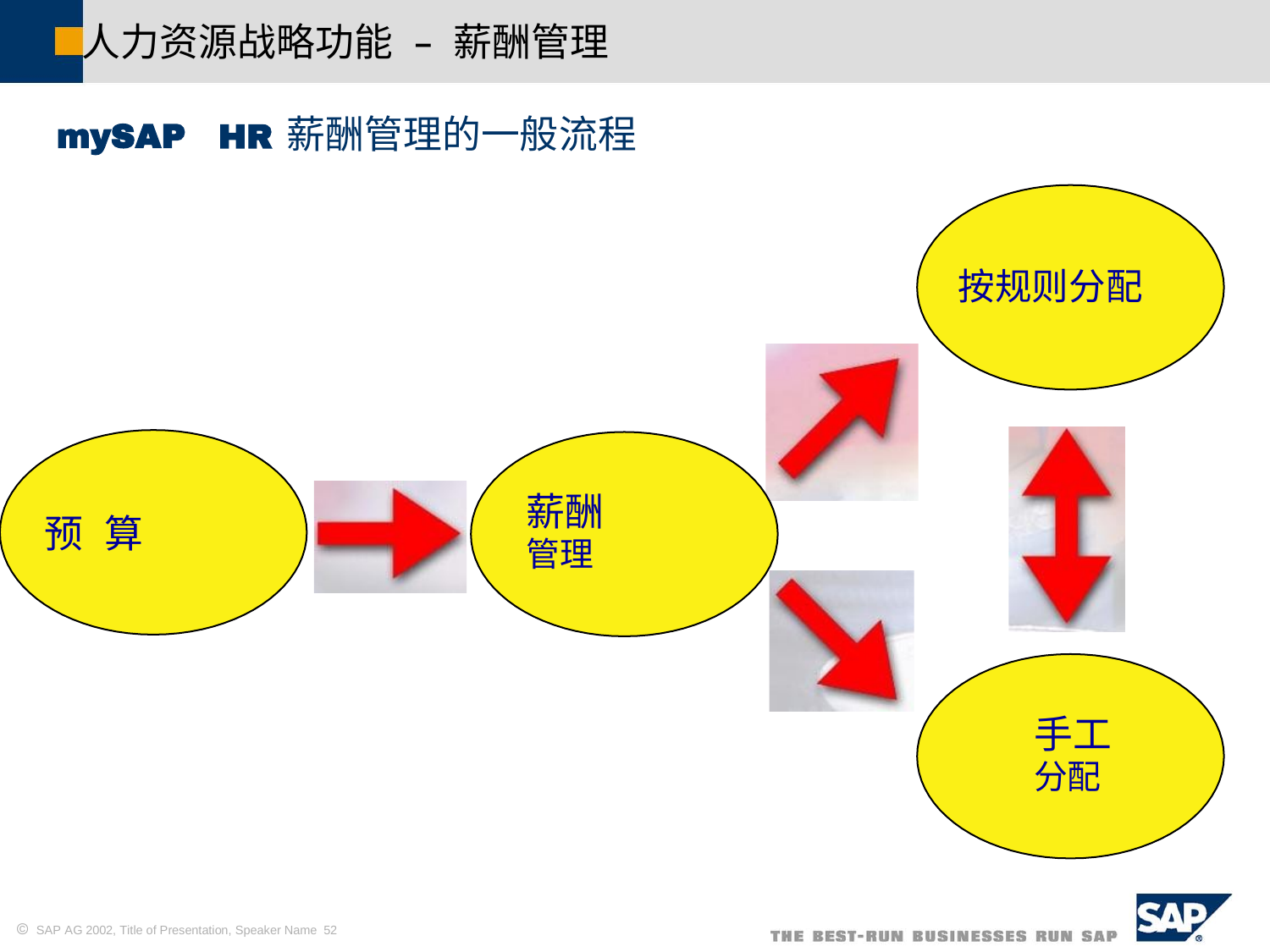

人力资源战略功能	–	薪酬管理
HR薪酬管理的一般流程
mySAP

按规则分配

薪酬
管理
预
算

手工
分配
©  SAP AG 2002, Title of Presentation, Speaker Name  52